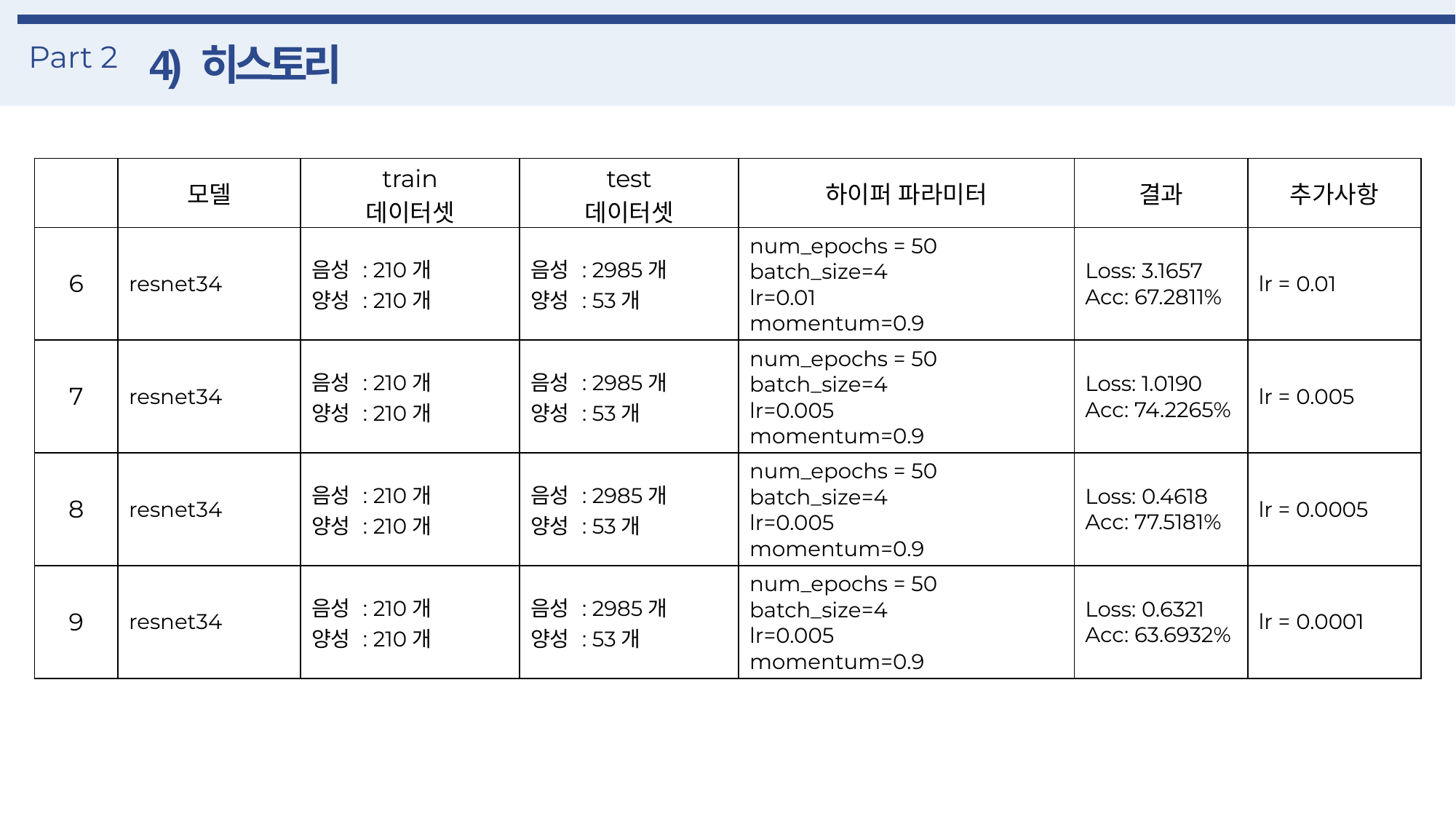

Part 2
4) 히스토리
|  | 모델 | train 데이터셋 | test 데이터셋 | 하이퍼 파라미터 | 결과 | 추가사항 |
| --- | --- | --- | --- | --- | --- | --- |
| 6 | resnet34 | 음성 : 210개 양성 : 210개 | 음성 : 2985개 양성 : 53개 | num\_epochs = 50 batch\_size=4 lr=0.01 momentum=0.9 | Loss: 3.1657 Acc: 67.2811% | lr = 0.01 |
| 7 | resnet34 | 음성 : 210개 양성 : 210개 | 음성 : 2985개 양성 : 53개 | num\_epochs = 50 batch\_size=4 lr=0.005 momentum=0.9 | Loss: 1.0190 Acc: 74.2265% | lr = 0.005 |
| 8 | resnet34 | 음성 : 210개 양성 : 210개 | 음성 : 2985개 양성 : 53개 | num\_epochs = 50 batch\_size=4 lr=0.005 momentum=0.9 | Loss: 0.4618 Acc: 77.5181% | lr = 0.0005 |
| 9 | resnet34 | 음성 : 210개 양성 : 210개 | 음성 : 2985개 양성 : 53개 | num\_epochs = 50 batch\_size=4 lr=0.005 momentum=0.9 | Loss: 0.6321 Acc: 63.6932% | lr = 0.0001 |